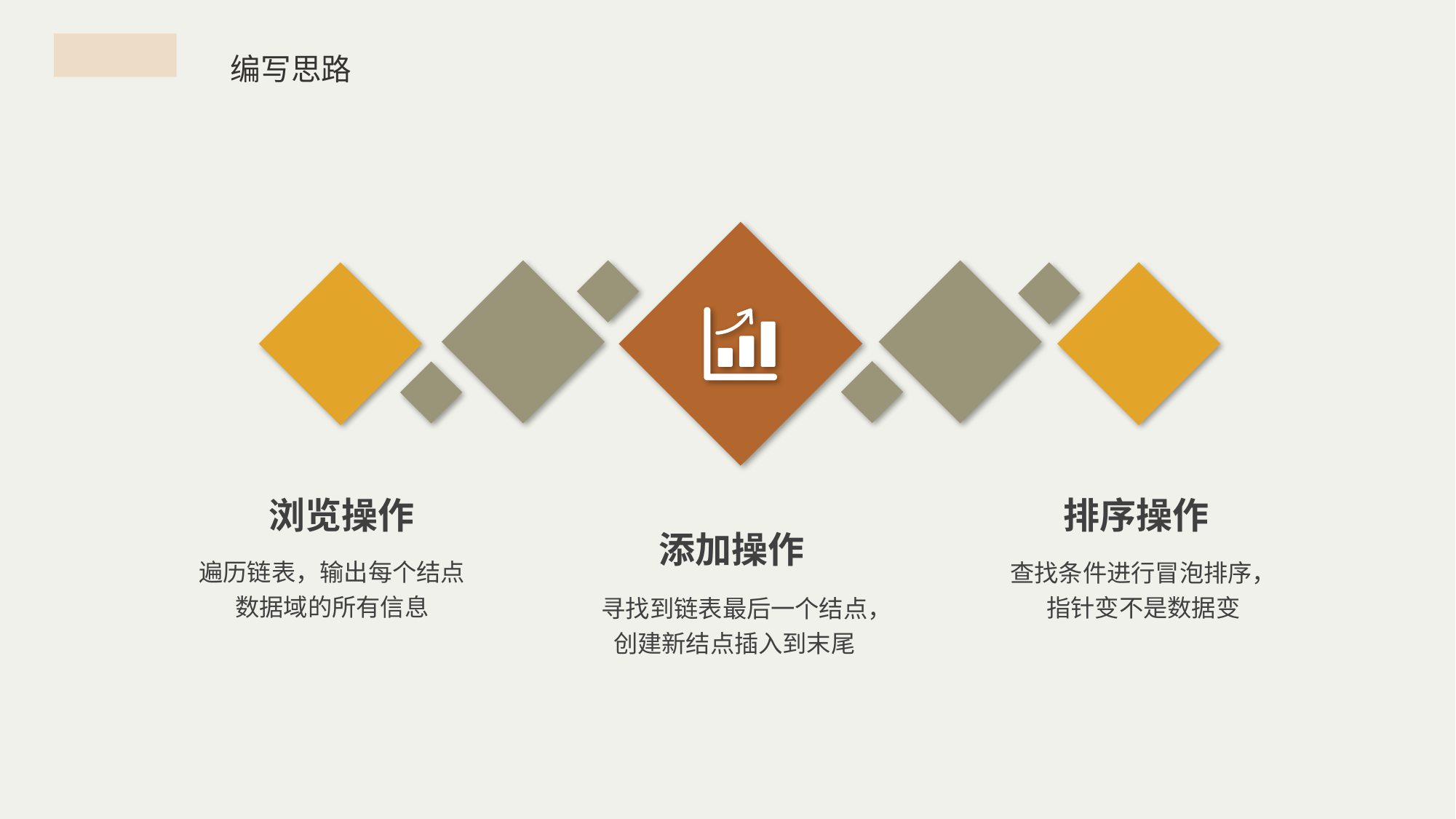

编写思路

浏览操作
遍历链表，输出每个结点数据域的所有信息
排序操作
查找条件进行冒泡排序，指针变不是数据变
添加操作
寻找到链表最后一个结点，创建新结点插入到末尾